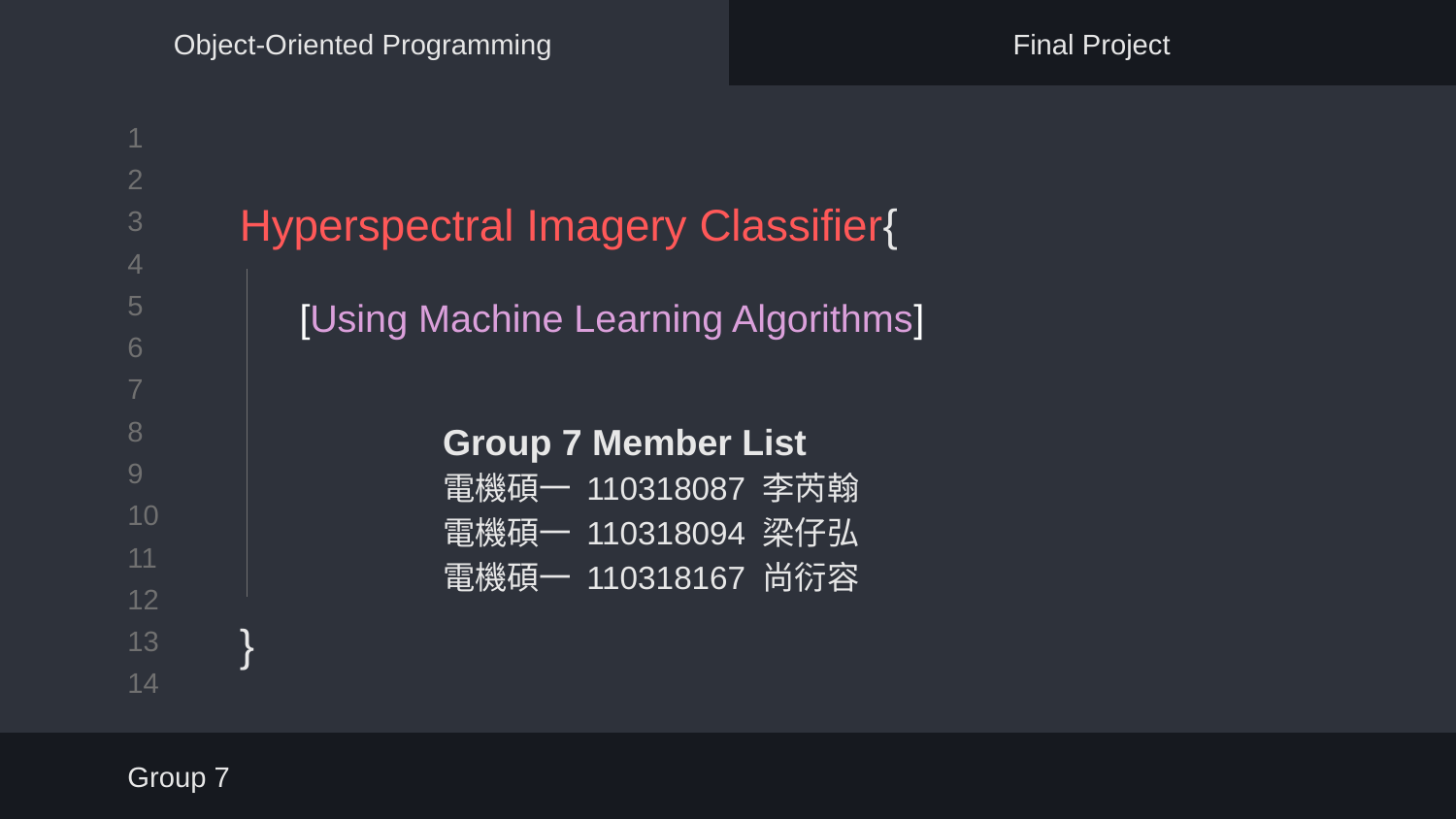

Object-Oriented Programming
Final Project
# Hyperspectral Imagery Classifier{
}
[Using Machine Learning Algorithms]
Group 7 Member List
電機碩一 110318087 李芮翰
電機碩一 110318094 梁仔弘
電機碩一 110318167 尚衍容
Group 7